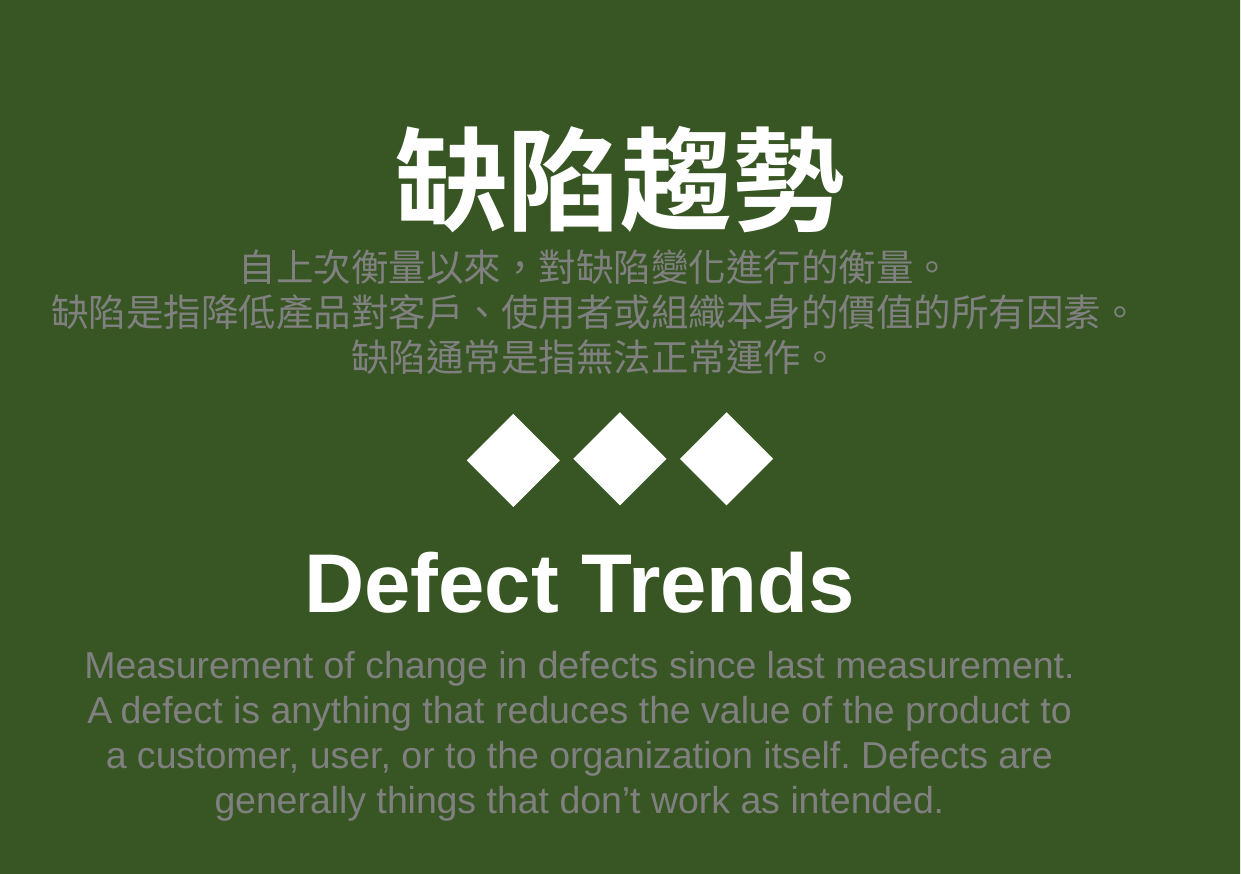

缺陷趨勢
自上次衡量以來，對缺陷變化進行的衡量。
缺陷是指降低產品對客戶、使用者或組織本身的價值的所有因素。
缺陷通常是指無法正常運作。

Defect Trends
Measurement of change in defects since last measurement. A defect is anything that reduces the value of the product to a customer, user, or to the organization itself. Defects are generally things that don’t work as intended.